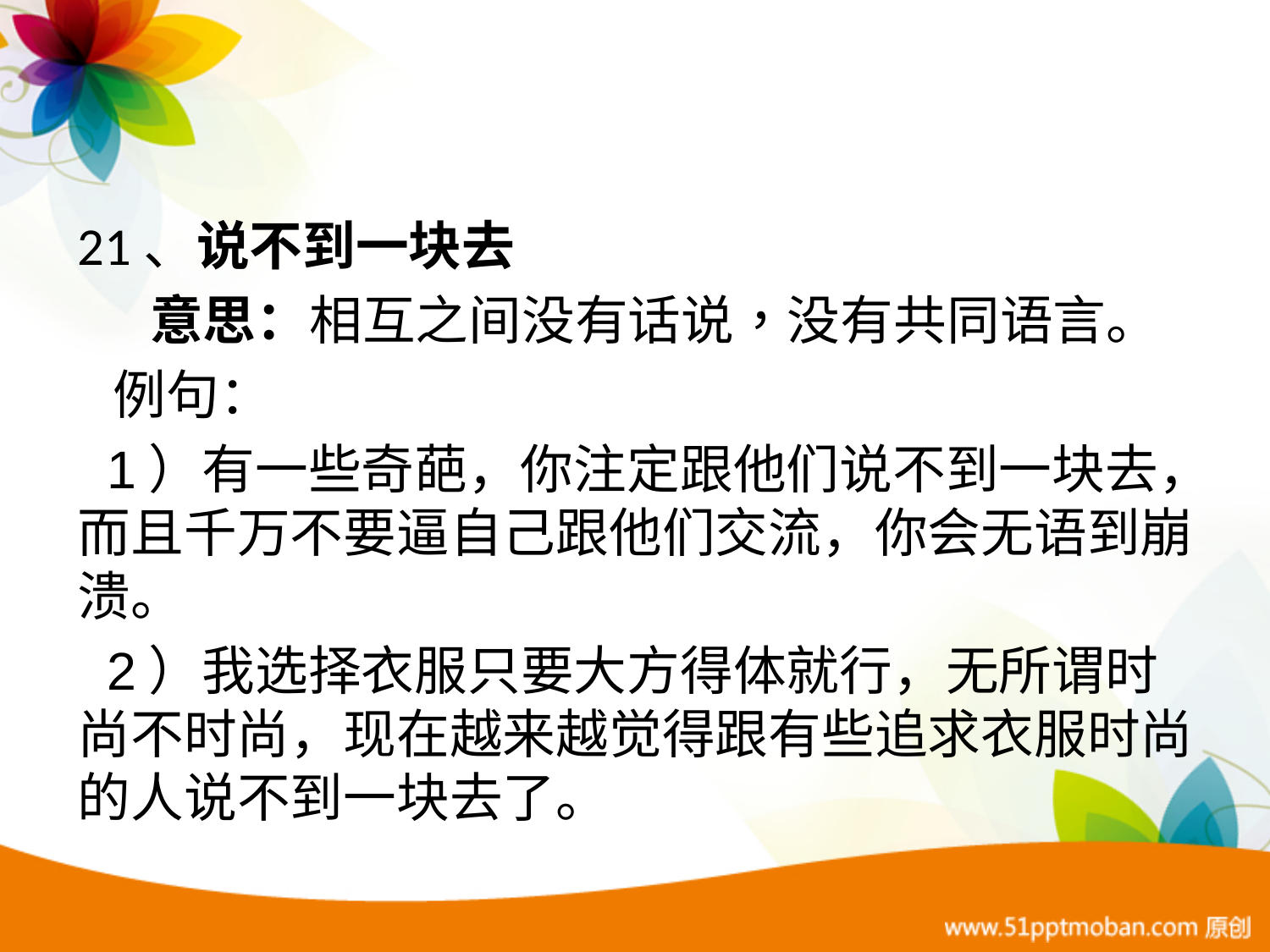

21、说不到一块去
     意思：相互之间没有话说，没有共同语言。
  例句：
  1）有一些奇葩，你注定跟他们说不到一块去，而且千万不要逼自己跟他们交流，你会无语到崩溃。
  2）我选择衣服只要大方得体就行，无所谓时尚不时尚，现在越来越觉得跟有些追求衣服时尚的人说不到一块去了。